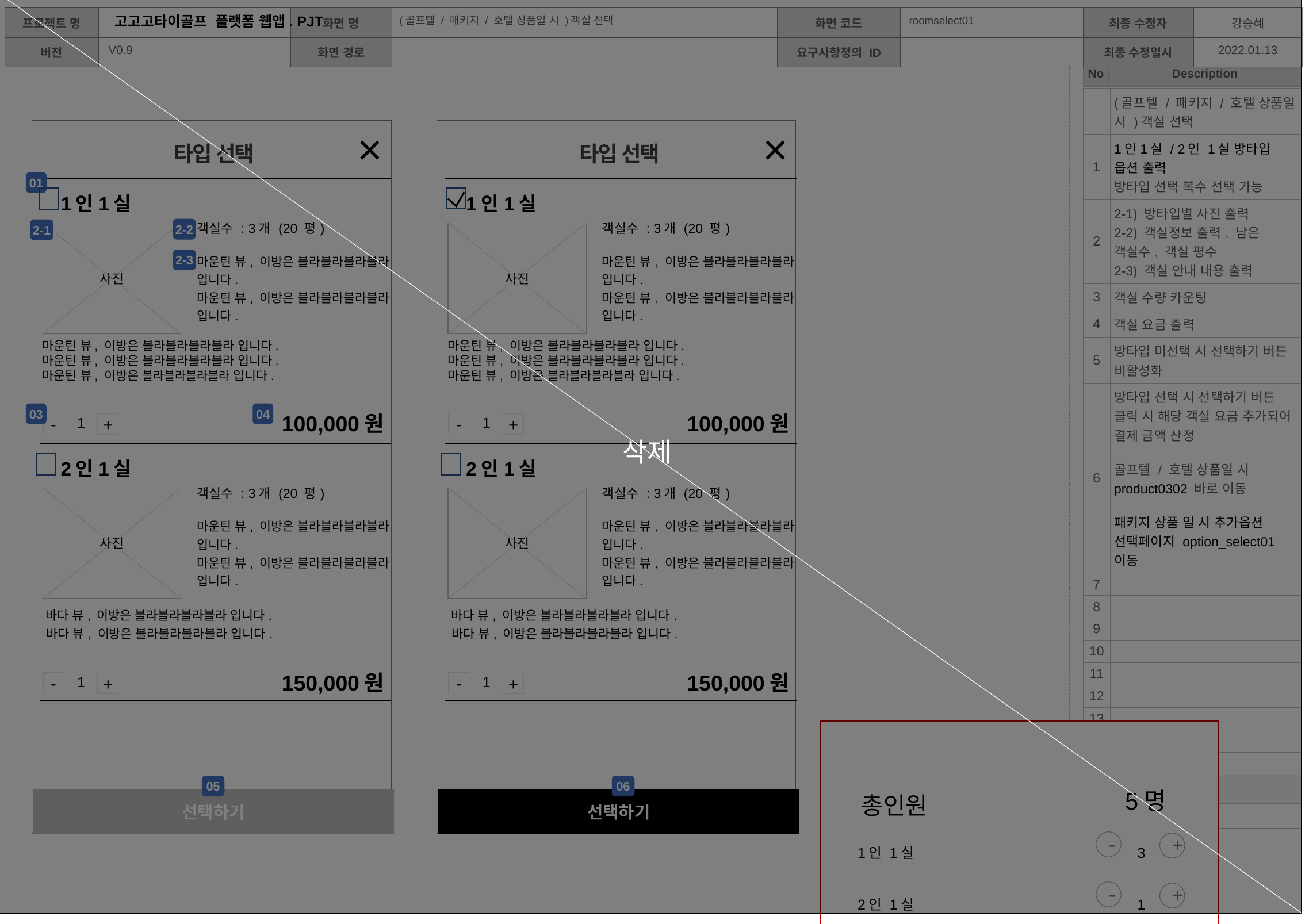

삭제
(골프텔 / 패키지 / 호텔 상품일 시 )객실 선택
roomselect01

|  | (골프텔 / 패키지 / 호텔 상품일 시 )객실 선택 |
| --- | --- |
| 1 | 1인1실 / 2인 1실 방타입 옵션 출력 방타입 선택 복수 선택 가능 |
| 2 | 2-1) 방타입별 사진 출력 2-2) 객실정보 출력, 남은 객실수, 객실 평수 2-3) 객실 안내 내용 출력 |
| 3 | 객실 수량 카운팅 |
| 4 | 객실 요금 출력 |
| 5 | 방타입 미선택 시 선택하기 버튼 비활성화 |
| 6 | 방타입 선택 시 선택하기 버튼 클릭 시 해당 객실 요금 추가되어 결제 금액 산정 골프텔 / 호텔 상품일 시 product0302 바로 이동 패키지 상품 일 시 추가옵션 선택페이지 option\_select01 이동 |
| 7 |  |
| 8 |  |
| 9 |  |
| 10 |  |
| 11 |  |
| 12 |  |
| 13 |  |
| 14 |  |
| 15 |  |
| 요청사항 |  |
|  |  |
×
×
타입 선택
타입 선택
01
| 1인1실 | 객실수 : 3개 (20 평) 마운틴 뷰, 이방은 블라블라블라블라 입니다. 마운틴 뷰, 이방은 블라블라블라블라 입니다. |
| --- | --- |
|  |  |
| 1인1실 | 객실수 : 3개 (20 평) 마운틴 뷰, 이방은 블라블라블라블라 입니다. 마운틴 뷰, 이방은 블라블라블라블라 입니다. |
| --- | --- |
|  |  |

2-2
2-1
사진
사진
2-3
마운틴 뷰, 이방은 블라블라블라블라 입니다.
마운틴 뷰, 이방은 블라블라블라블라 입니다.
마운틴 뷰, 이방은 블라블라블라블라 입니다.
마운틴 뷰, 이방은 블라블라블라블라 입니다.
마운틴 뷰, 이방은 블라블라블라블라 입니다.
마운틴 뷰, 이방은 블라블라블라블라 입니다.
03
04
100,000원
100,000원
 1
 1
-
-
+
+
| 2인1실 | 객실수 : 3개 (20 평) 마운틴 뷰, 이방은 블라블라블라블라 입니다. 마운틴 뷰, 이방은 블라블라블라블라 입니다. |
| --- | --- |
| 바다 뷰, 이방은 블라블라블라블라 입니다. 바다 뷰, 이방은 블라블라블라블라 입니다. |  |
| 2인1실 | 객실수 : 3개 (20 평) 마운틴 뷰, 이방은 블라블라블라블라 입니다. 마운틴 뷰, 이방은 블라블라블라블라 입니다. |
| --- | --- |
| 바다 뷰, 이방은 블라블라블라블라 입니다. 바다 뷰, 이방은 블라블라블라블라 입니다. |  |

사진
사진
150,000원
150,000원
 1
 1
-
-
+
+

5명
총인원
1인 1실
2인 1실
3
1
-
+
-
+
더블베드룸*3, 트윈베드룸*1
05
06
선택하기
선택하기